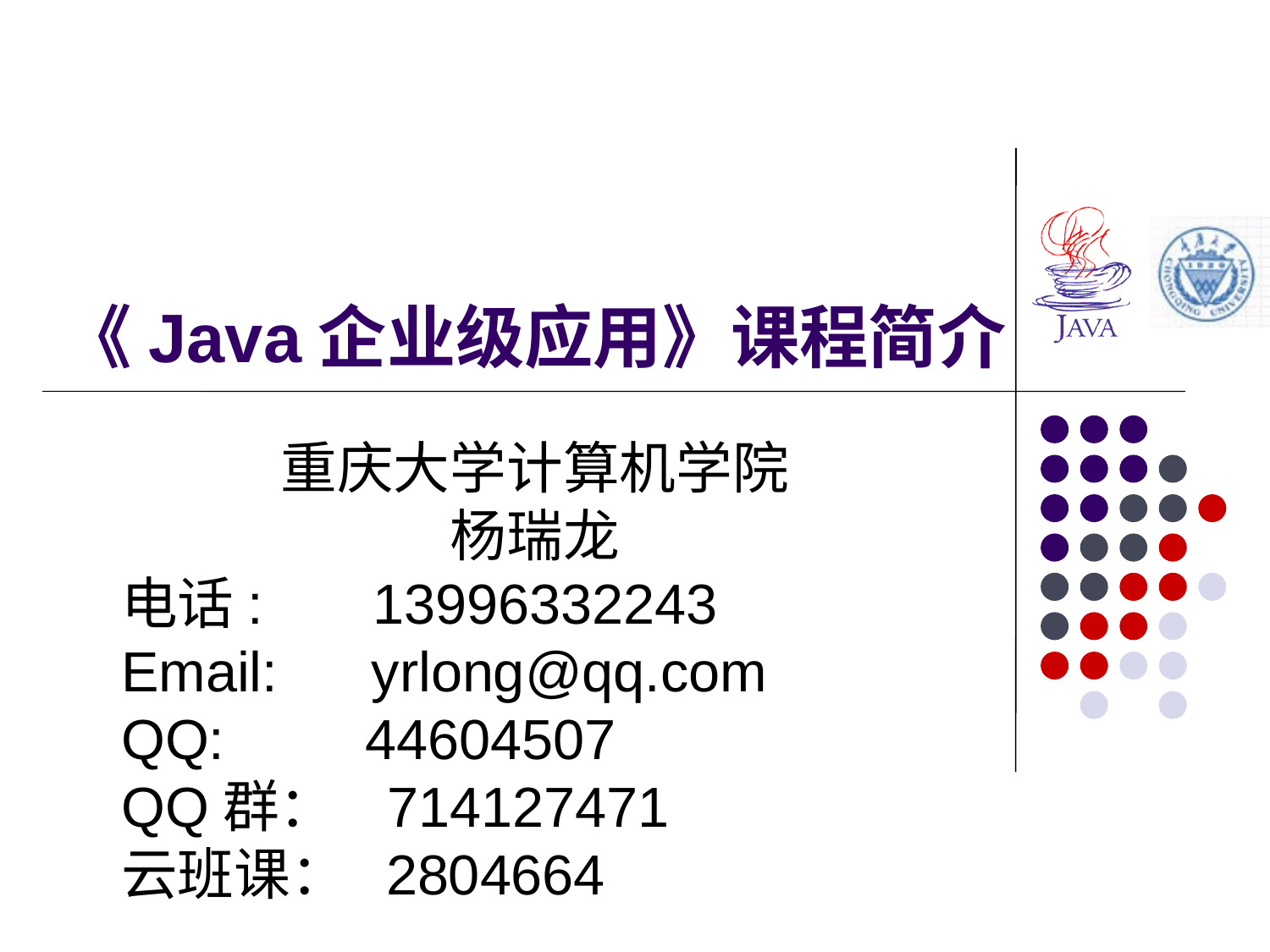

# 《Java企业级应用》课程简介
重庆大学计算机学院
杨瑞龙
电话:       13996332243
Email:      yrlong@qq.com
QQ:         44604507
QQ群：   714127471
云班课：  2804664